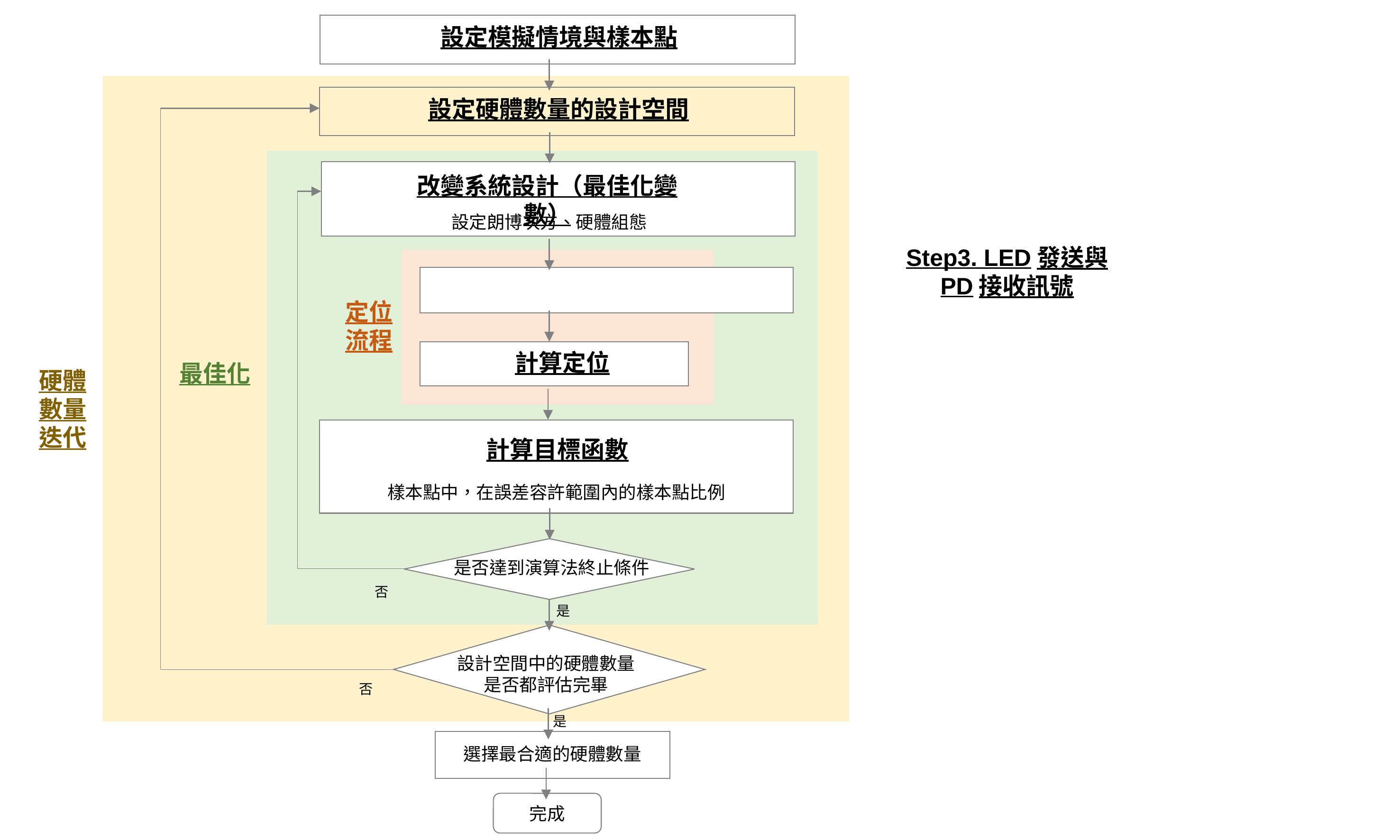

設定模擬情境與樣本點

設定硬體數量的設計空間

改變系統設計（最佳化變數）
設定朗博次方、硬體組態

Step3. LED發送與
PD接收訊號

計算定位

定位流程
最佳化
硬體數量迭代

計算目標函數
樣本點中，在誤差容許範圍內的樣本點比例

是否達到演算法終止條件
否
是

設計空間中的硬體數量是否都評估完畢
否
是

選擇最合適的硬體數量
完成